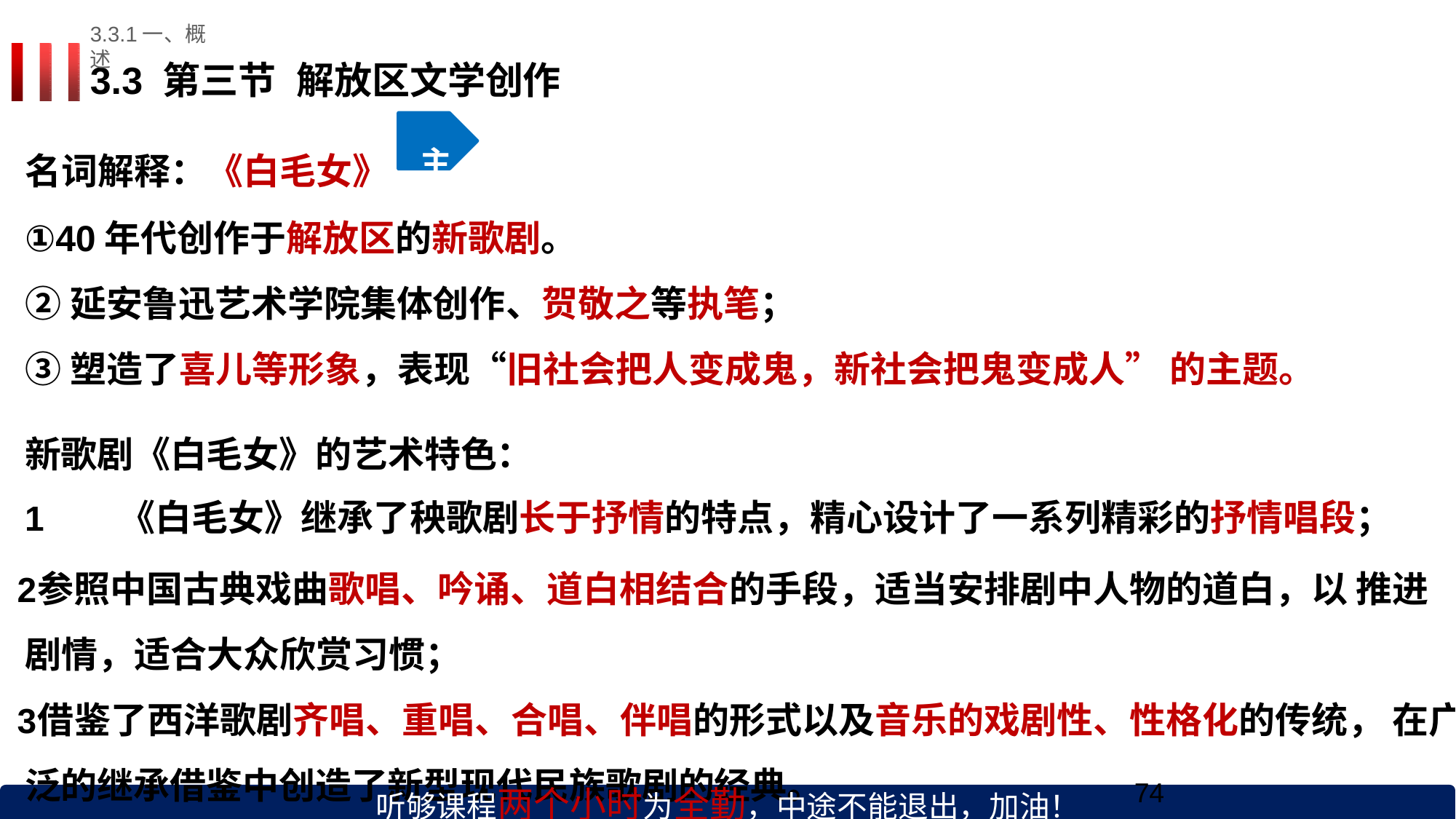

3.3.1一、概述

# 3.3 第三节	解放区文学创作
名词解释：《白毛女》	主
①40年代创作于解放区的新歌剧。
②延安鲁迅艺术学院集体创作、贺敬之等执笔；
③塑造了喜儿等形象，表现“旧社会把人变成鬼，新社会把鬼变成人” 的主题。
新歌剧《白毛女》的艺术特色：
《白毛女》继承了秧歌剧长于抒情的特点，精心设计了一系列精彩的抒情唱段；
参照中国古典戏曲歌唱、吟诵、道白相结合的手段，适当安排剧中人物的道白，以 推进剧情，适合大众欣赏习惯；
借鉴了西洋歌剧齐唱、重唱、合唱、伴唱的形式以及音乐的戏剧性、性格化的传统， 在广泛的继承借鉴中创造了新型现代民族歌剧的经典。

74

听够课程两个小时为全勤，中途不能退出，加油！